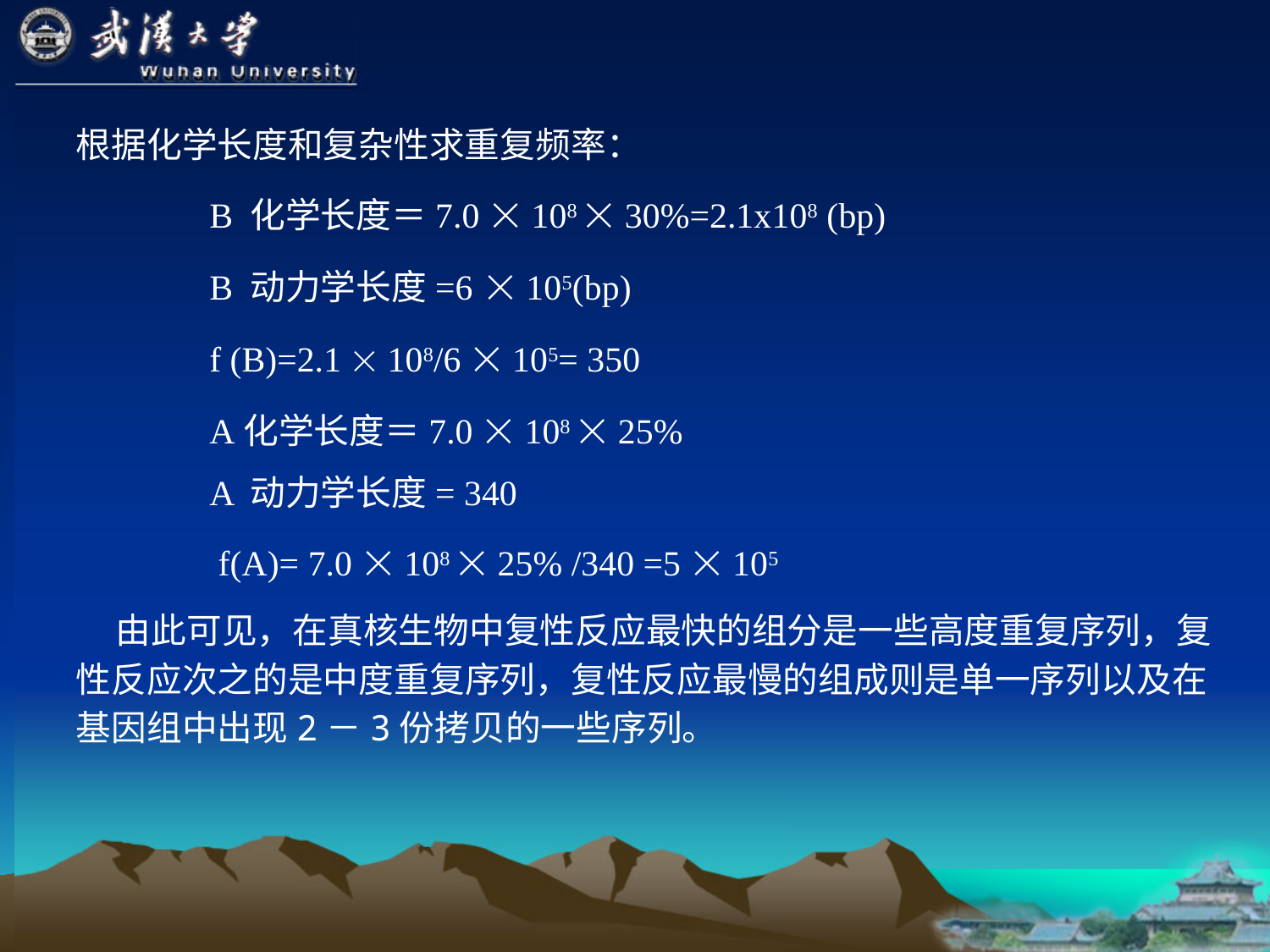

根据化学长度和复杂性求重复频率：
               B 化学长度＝7.0 × 108 × 30%=2.1x108 (bp)
               B 动力学长度=6 × 105(bp)
               f (B)=2.1 × 108/6 × 105= 350
               A化学长度＝7.0 × 108 × 25%
               A 动力学长度= 340
                f(A)= 7.0 × 108 × 25% /340 =5 × 105
    由此可见，在真核生物中复性反应最快的组分是一些高度重复序列，复性反应次之的是中度重复序列，复性反应最慢的组成则是单一序列以及在基因组中出现2－3份拷贝的一些序列。